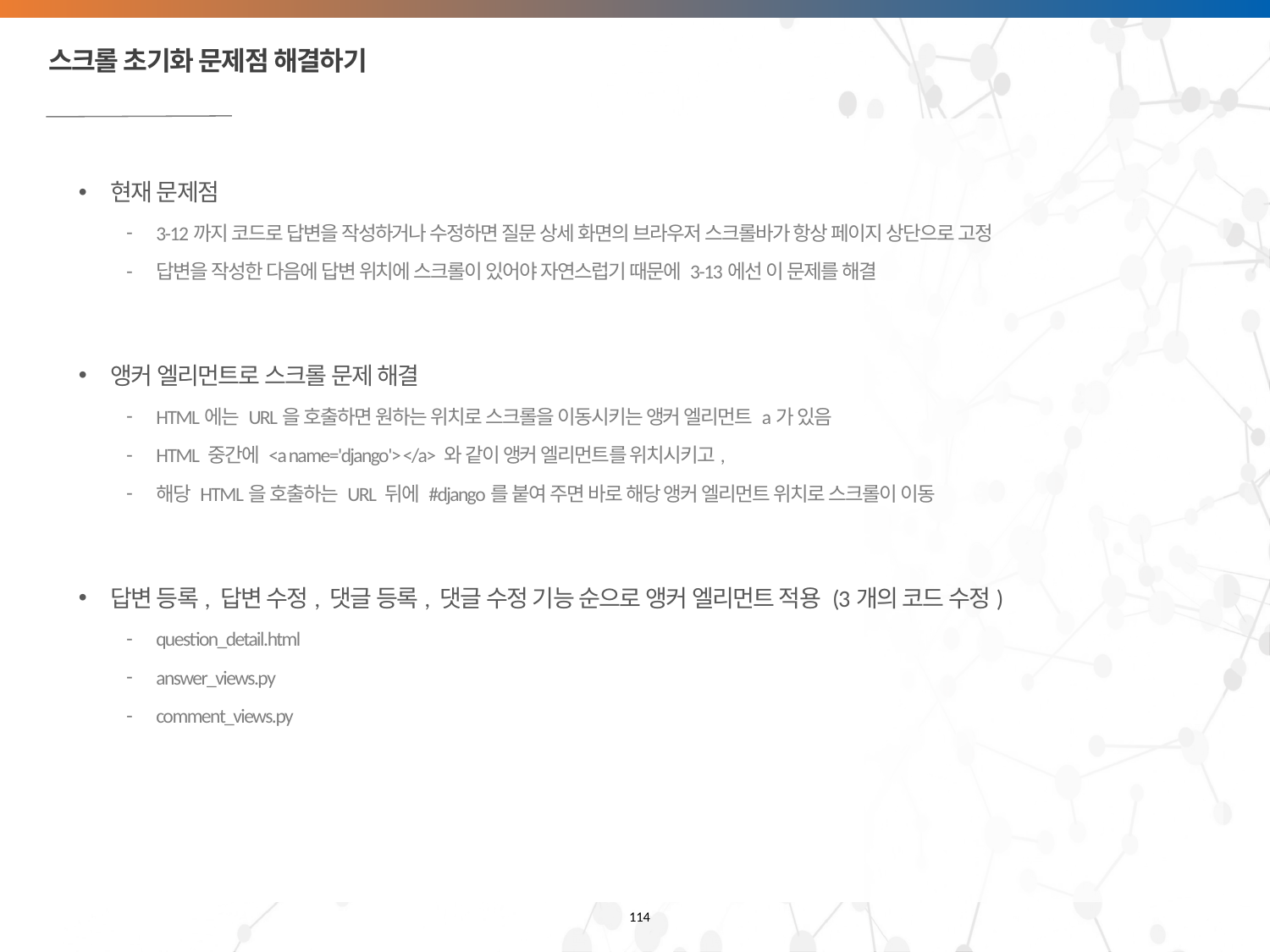

# 스크롤 초기화 문제점 해결하기

현재 문제점
3-12까지 코드로 답변을 작성하거나 수정하면 질문 상세 화면의 브라우저 스크롤바가 항상 페이지 상단으로 고정
답변을 작성한 다음에 답변 위치에 스크롤이 있어야 자연스럽기 때문에 3-13에선 이 문제를 해결

앵커 엘리먼트로 스크롤 문제 해결
HTML에는 URL을 호출하면 원하는 위치로 스크롤을 이동시키는 앵커 엘리먼트 a가 있음
HTML 중간에 <a name='django'> </a> 와 같이 앵커 엘리먼트를 위치시키고,
해당 HTML을 호출하는 URL 뒤에 #django를 붙여 주면 바로 해당 앵커 엘리먼트 위치로 스크롤이 이동

답변 등록, 답변 수정, 댓글 등록, 댓글 수정 기능 순으로 앵커 엘리먼트 적용 (3개의 코드 수정)
question_detail.html
answer_views.py
comment_views.py
114